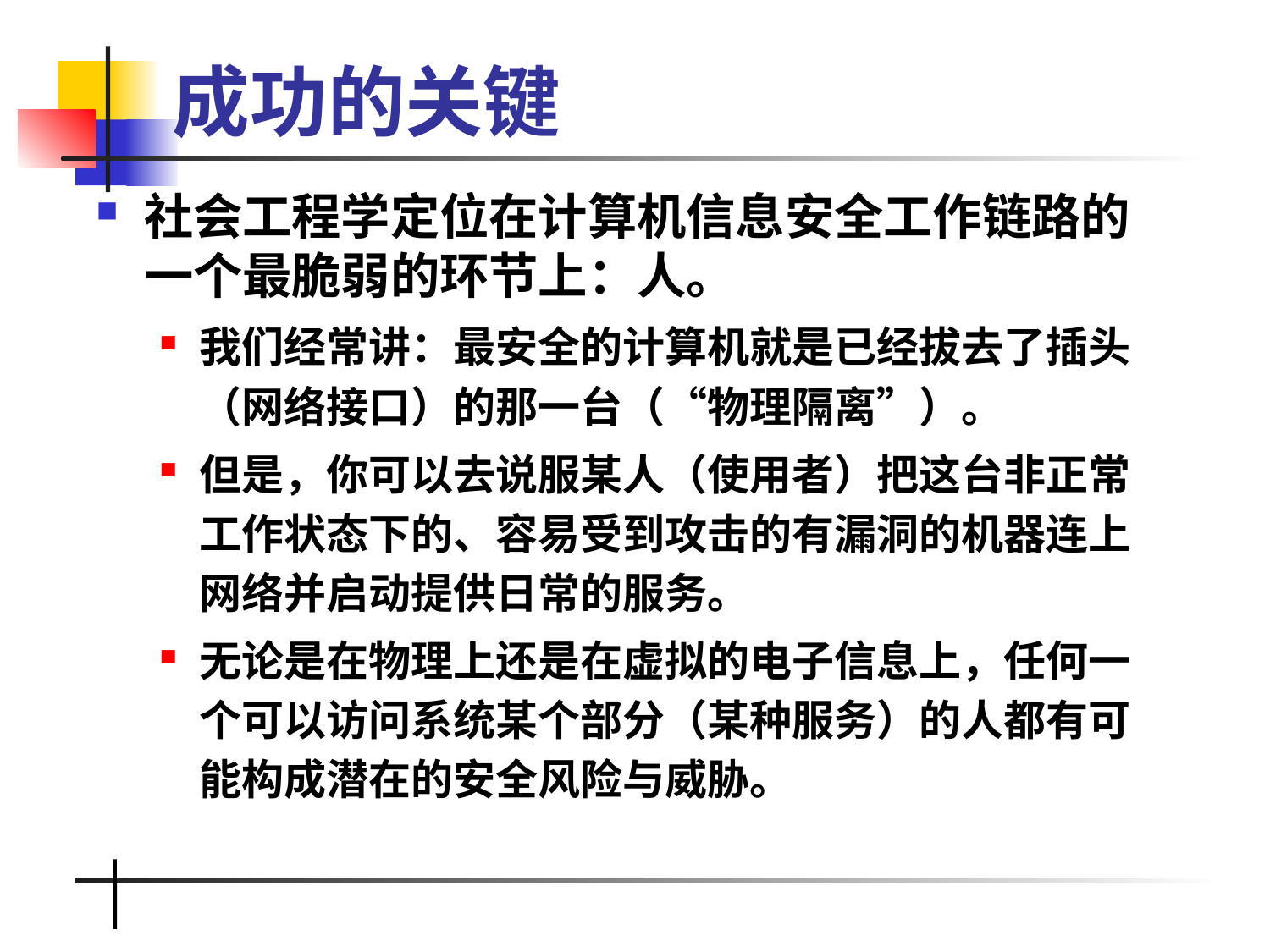

# 成功的关键
社会工程学定位在计算机信息安全工作链路的一个最脆弱的环节上：人。
我们经常讲：最安全的计算机就是已经拔去了插头（网络接口）的那一台（“物理隔离”）。
但是，你可以去说服某人（使用者）把这台非正常工作状态下的、容易受到攻击的有漏洞的机器连上网络并启动提供日常的服务。
无论是在物理上还是在虚拟的电子信息上，任何一个可以访问系统某个部分（某种服务）的人都有可能构成潜在的安全风险与威胁。